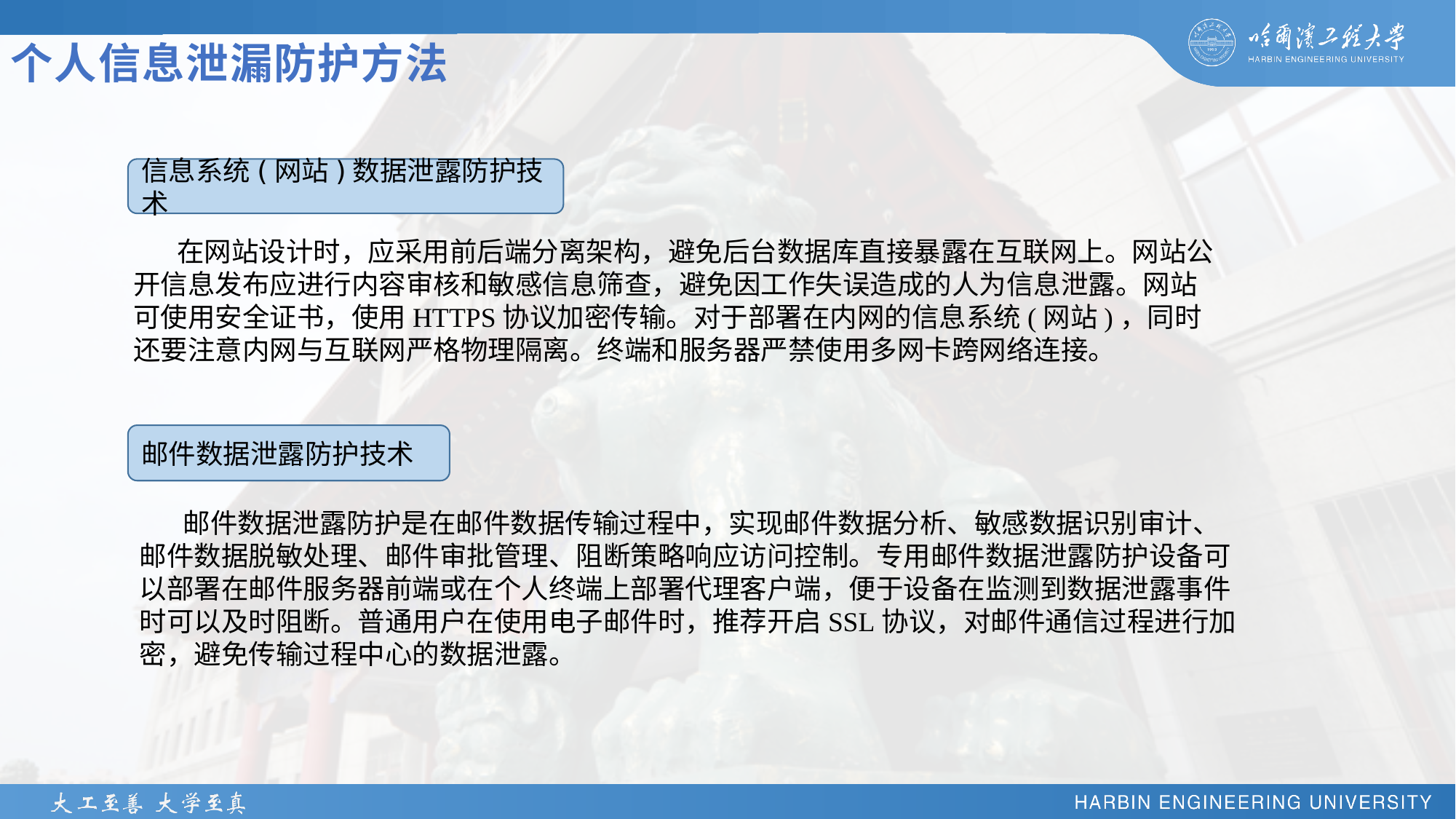

# 个人信息泄漏防护方法
信息系统(网站)数据泄露防护技术
      在网站设计时，应采用前后端分离架构，避免后台数据库直接暴露在互联网上。网站公开信息发布应进行内容审核和敏感信息筛查，避免因工作失误造成的人为信息泄露。网站可使用安全证书，使用HTTPS协议加密传输。对于部署在内网的信息系统(网站)，同时还要注意内网与互联网严格物理隔离。终端和服务器严禁使用多网卡跨网络连接。
邮件数据泄露防护技术
      邮件数据泄露防护是在邮件数据传输过程中，实现邮件数据分析、敏感数据识别审计、邮件数据脱敏处理、邮件审批管理、阻断策略响应访问控制。专用邮件数据泄露防护设备可以部署在邮件服务器前端或在个人终端上部署代理客户端，便于设备在监测到数据泄露事件时可以及时阻断。普通用户在使用电子邮件时，推荐开启SSL协议，对邮件通信过程进行加密，避免传输过程中心的数据泄露。